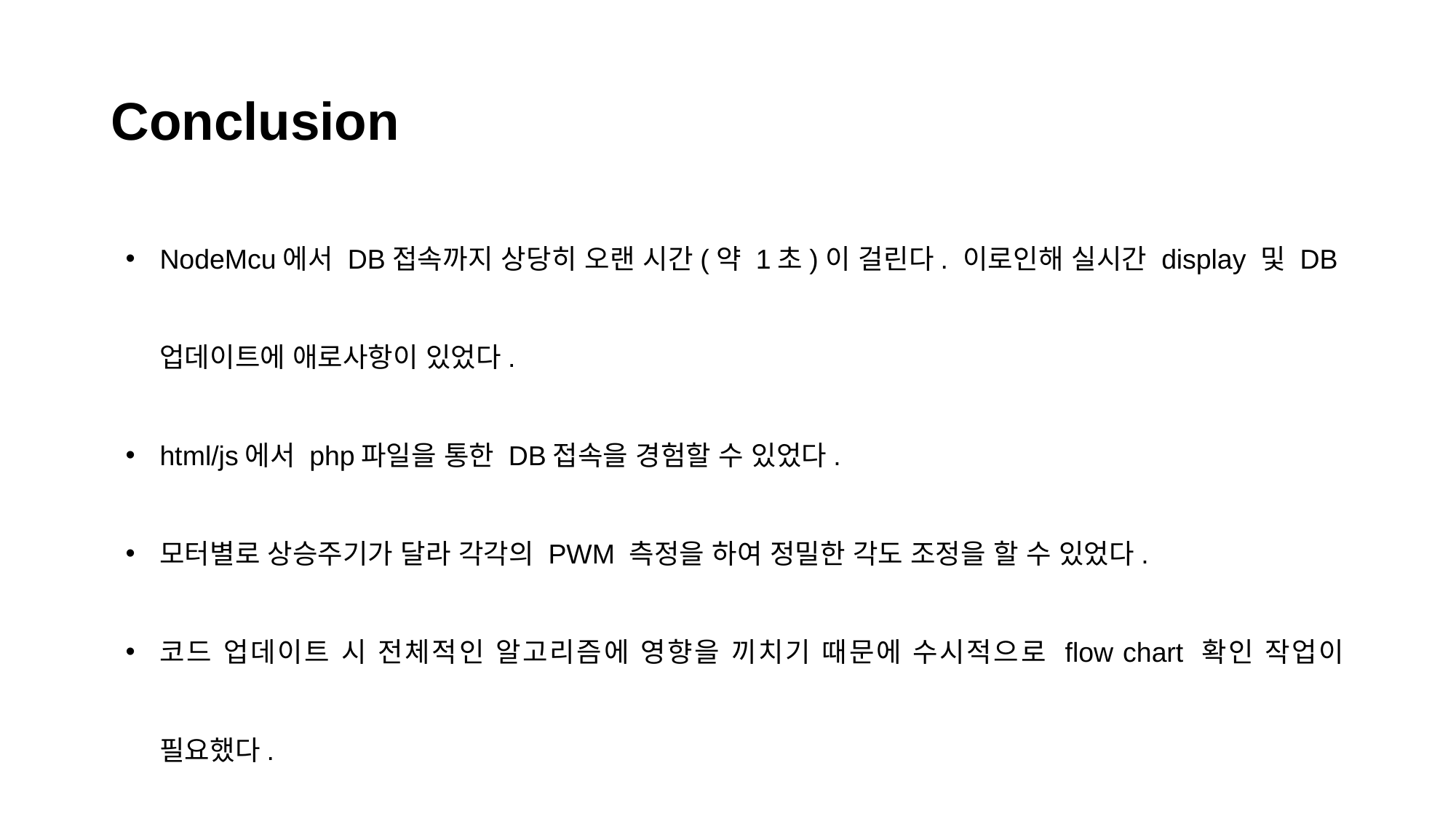

# Conclusion
NodeMcu에서 DB접속까지 상당히 오랜 시간(약 1초)이 걸린다. 이로인해 실시간 display 및 DB업데이트에 애로사항이 있었다.
html/js에서 php파일을 통한 DB접속을 경험할 수 있었다.
모터별로 상승주기가 달라 각각의 PWM 측정을 하여 정밀한 각도 조정을 할 수 있었다.
코드 업데이트 시 전체적인 알고리즘에 영향을 끼치기 때문에 수시적으로 flow chart 확인 작업이 필요했다.